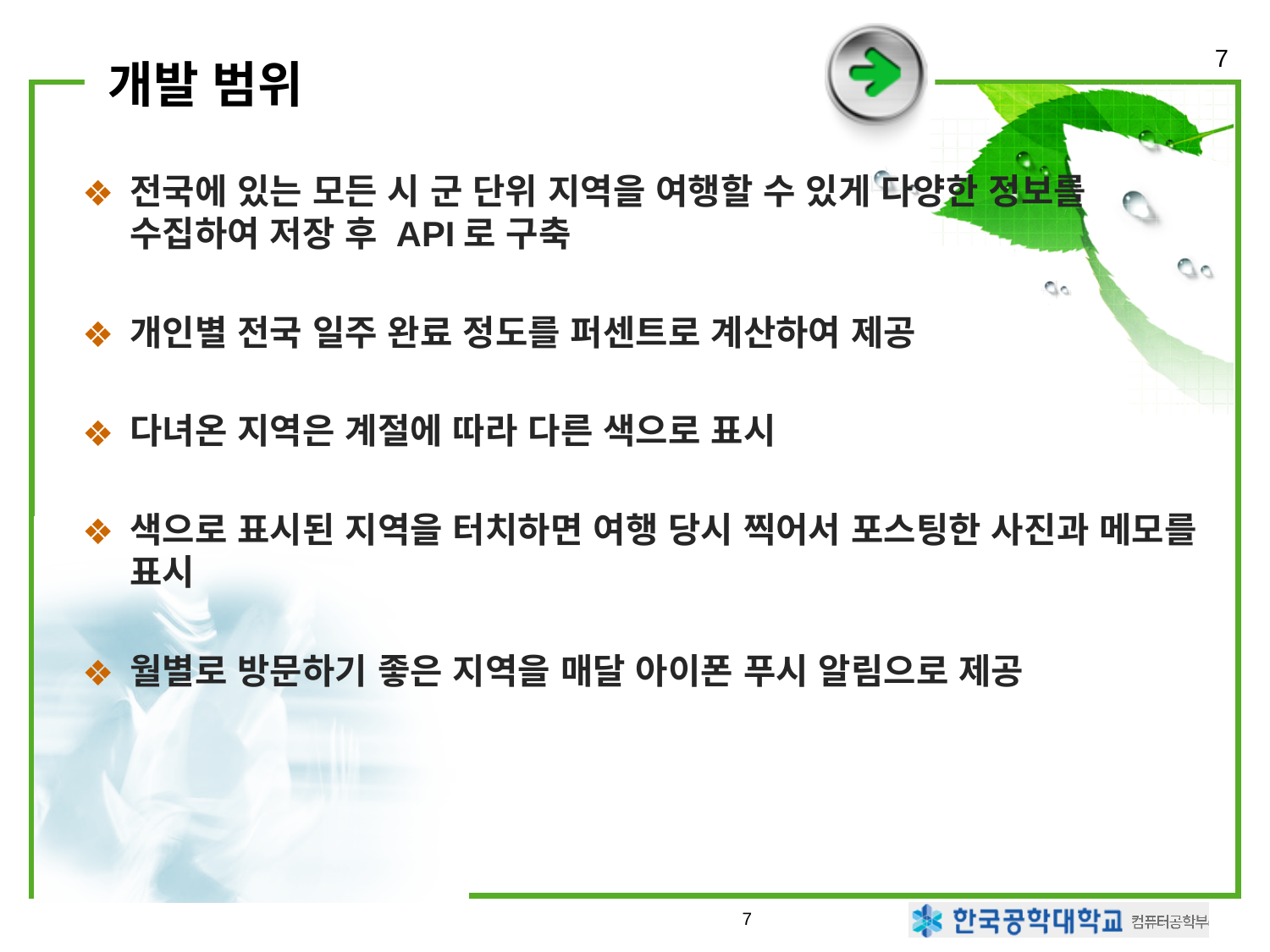

7
# 개발 범위

전국에 있는 모든 시 군 단위 지역을 여행할 수 있게 다양한 정보를 수집하여 저장 후 API로 구축

개인별 전국 일주 완료 정도를 퍼센트로 계산하여 제공

다녀온 지역은 계절에 따라 다른 색으로 표시

색으로 표시된 지역을 터치하면 여행 당시 찍어서 포스팅한 사진과 메모를 표시

월별로 방문하기 좋은 지역을 매달 아이폰 푸시 알림으로 제공